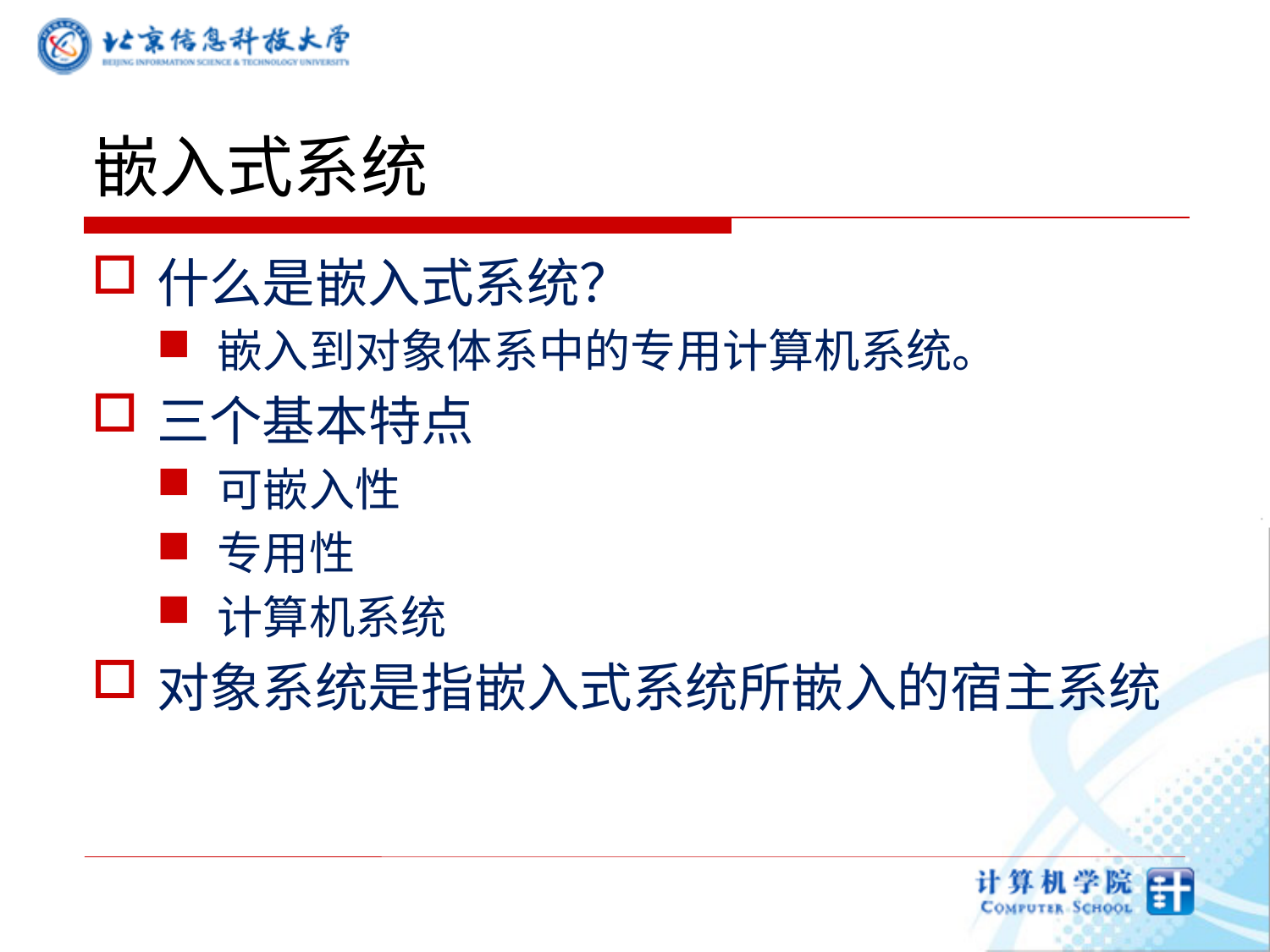

# 嵌入式系统
什么是嵌入式系统？
嵌入到对象体系中的专用计算机系统。
三个基本特点
可嵌入性
专用性
计算机系统
对象系统是指嵌入式系统所嵌入的宿主系统